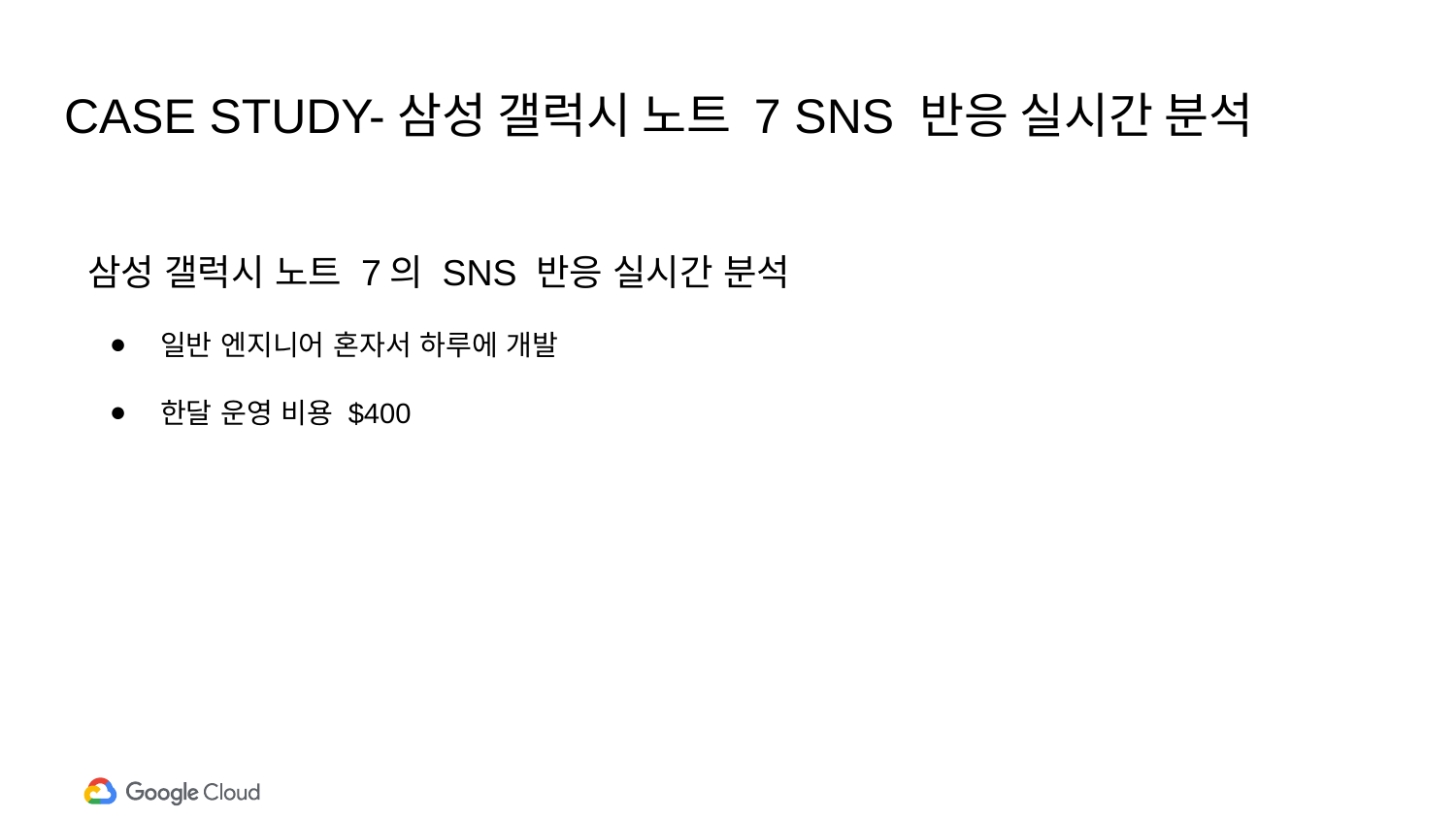

# CASE STUDY-삼성 갤럭시 노트 7 SNS 반응 실시간 분석

삼성 갤럭시 노트 7의 SNS 반응 실시간 분석
일반 엔지니어 혼자서 하루에 개발
한달 운영 비용 $400